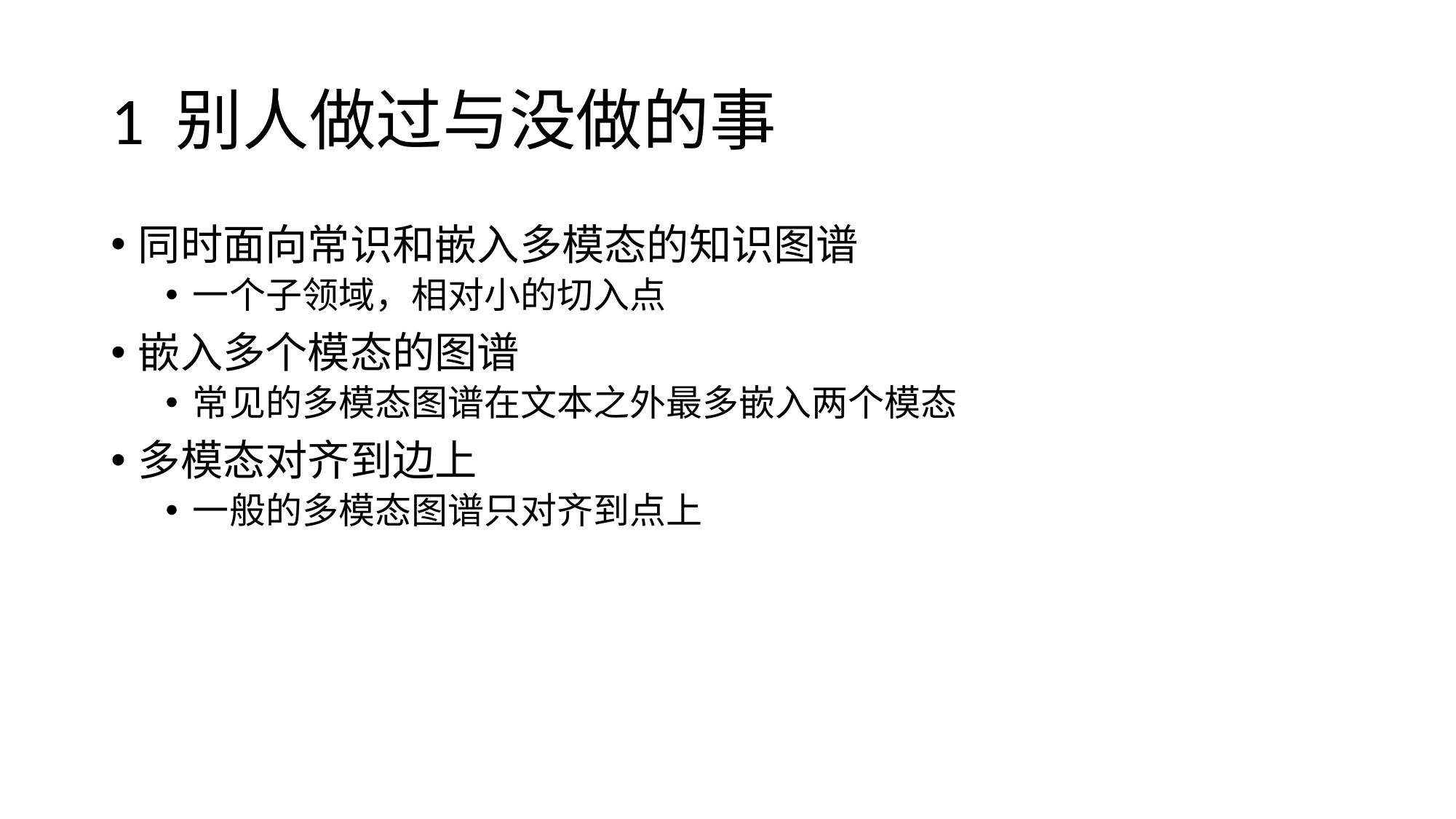

# 1 别人做过与没做的事
同时面向常识和嵌入多模态的知识图谱
一个子领域，相对小的切入点
嵌入多个模态的图谱
常见的多模态图谱在文本之外最多嵌入两个模态
多模态对齐到边上
一般的多模态图谱只对齐到点上